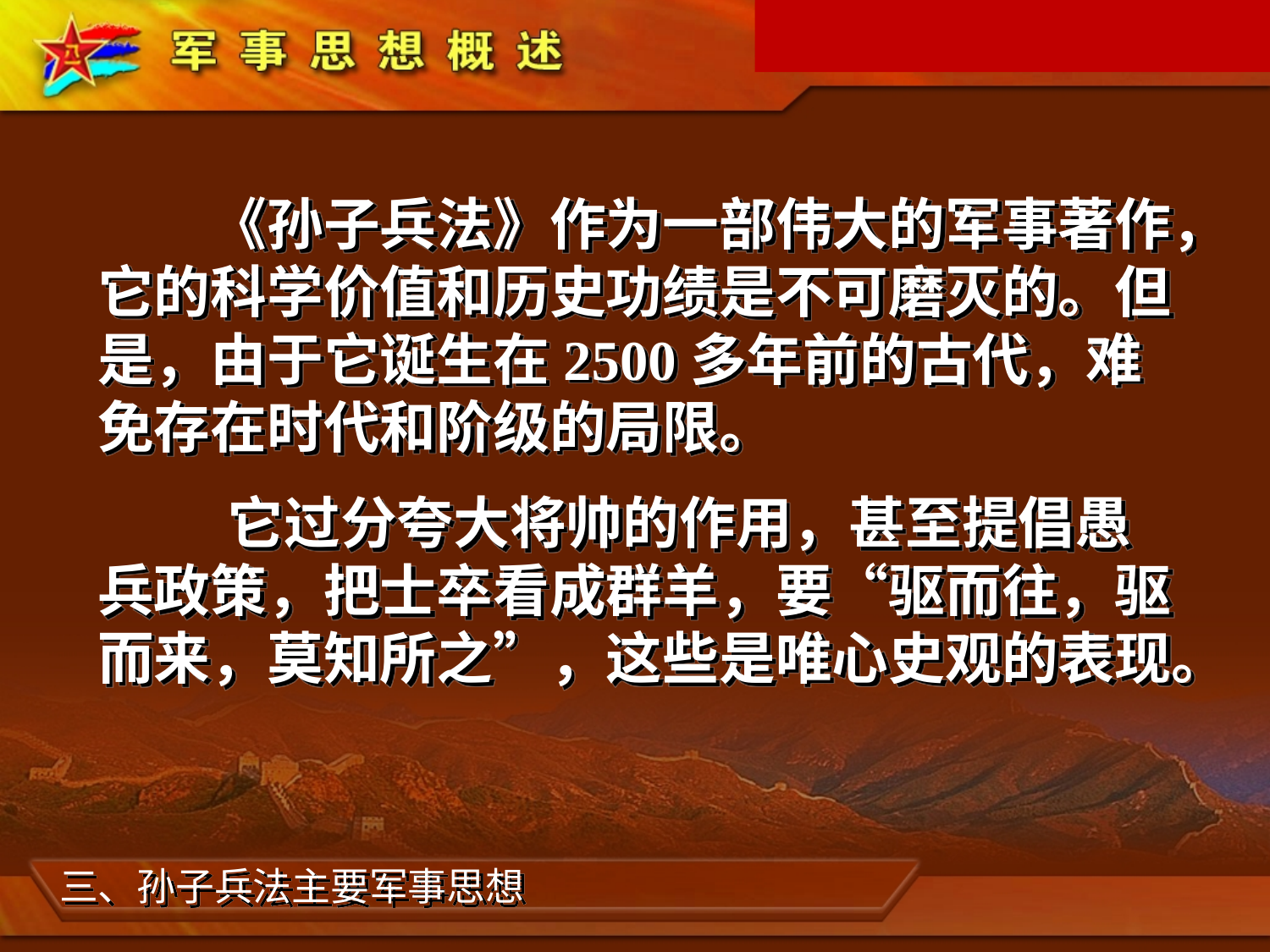

《孙子兵法》作为一部伟大的军事著作，它的科学价值和历史功绩是不可磨灭的。但是，由于它诞生在2500多年前的古代，难免存在时代和阶级的局限。
         它过分夸大将帅的作用，甚至提倡愚兵政策，把士卒看成群羊，要“驱而往，驱而来，莫知所之”，这些是唯心史观的表现。
三、孙子兵法主要军事思想